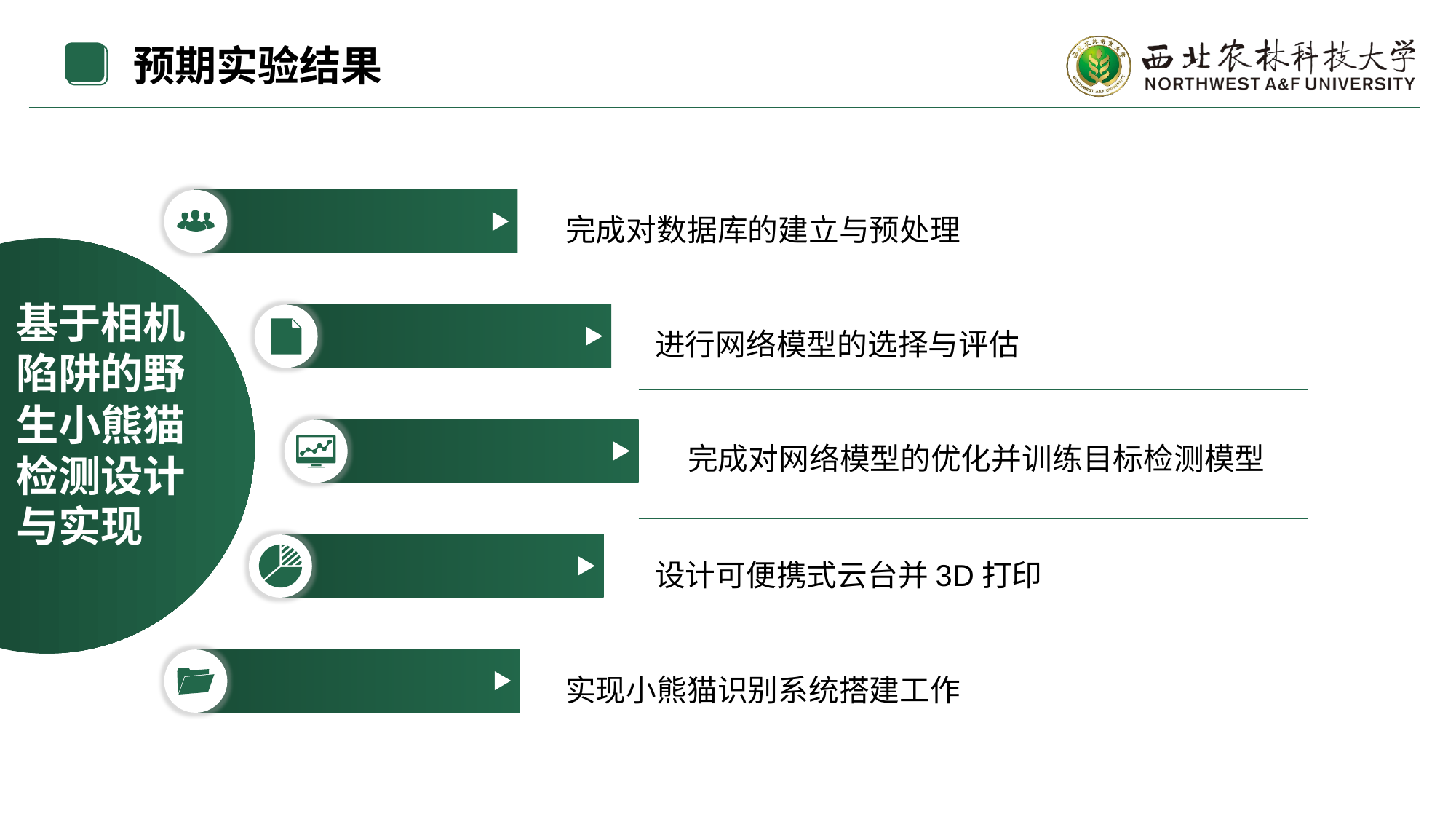

预期实验结果

完成对数据库的建立与预处理

基于相机陷阱的野生小熊猫检测设计与实现

进行网络模型的选择与评估

完成对网络模型的优化并训练目标检测模型

设计可便携式云台并3D打印

实现小熊猫识别系统搭建工作